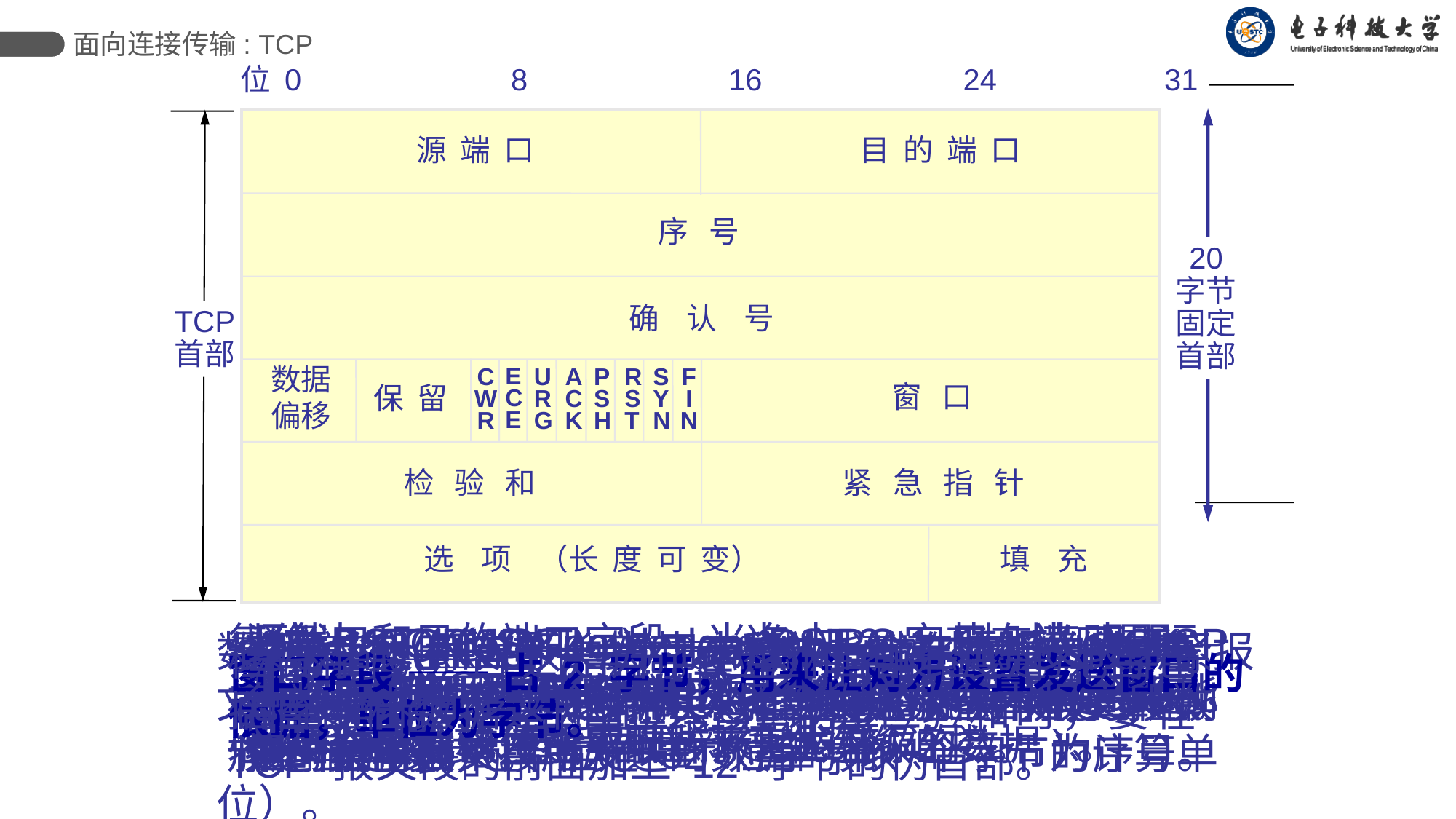

面向连接传输: TCP

位 0                         8                        16                        24                    31

源  端  口
目  的  端  口

序   号
20
字节
固定
首部

确    认    号
TCP
首部
数据
偏移

E
C
E
U
R
G
A
C
K
P
S
H
R
S
T
S
Y
N
F
I
N
C
W
R
窗   口
保  留

检   验   和
紧   急   指   针

选    项    （长  度  可  变）
填    充

复位 RST (ReSeT) —— 当 RST = 1 时，表明 TCP 连接中出现严重差错（如由于主机崩溃或其他原因），必须释放连接，然后再重新建立运输连接。
源端口和目的端口字段——各占 2 字节。端口是运输层与应用层的服务接口。运输层的复用和分用功能都要通过端口才能实现。
紧急 URG (URGent)—— 当 URG = 1 时，表明紧急指针字段有效。它告诉系统此报文段中有紧急数据，应尽快传送(相当于高优先级的数据)。
确认 ACK(ACKnowledgment) —— 只有当 ACK = 1 时确认号字段才有效。当 ACK = 0 时，确认号无效。
数据偏移（即首部长度）——占 4 位，它指出 TCP 报文段的数据起始处距离 TCP 报文段的起始处有多远。“数据偏移”的单位是 32 位字（以 4 字节为计算单位）。
终止 FIN (FINis) —— 用来释放一个连接。FIN = 1 表明此报文段的发送端的数据已发送完毕，并要求释放运输连接。
序号字段——占 4 字节。TCP 连接中传送的数据流中的每一个字节都编上一个序号。序号字段的值则指的是本报文段所发送的数据的第一个字节的序号。
紧急指针字段 —— 占 16 位，指出在本报文段中紧急数据共有多少个字节（紧急数据放在本报文段数据的最前面）。
检验和 —— 占 2 字节。检验和字段检验的范围包括首部和数据这两部分。在计算检验和时，要在 TCP 报文段的前面加上 12 字节的伪首部。
填充字段 —— 这是为了使整个首部长度是 4 字节的整数倍。
窗口字段 —— 占 2 字节，用来让对方设置发送窗口的依据，单位为字节。
保留字段——占 6 位，保留为今后使用，但目前应置为 0。
确认号字段——占 4 字节，是期望收到对方的下一个报文段的数据的第一个字节的序号。
同步 SYN(SYNchronize) —— 同步 SYN = 1 表示这是一个连接请求或连接接受报文。